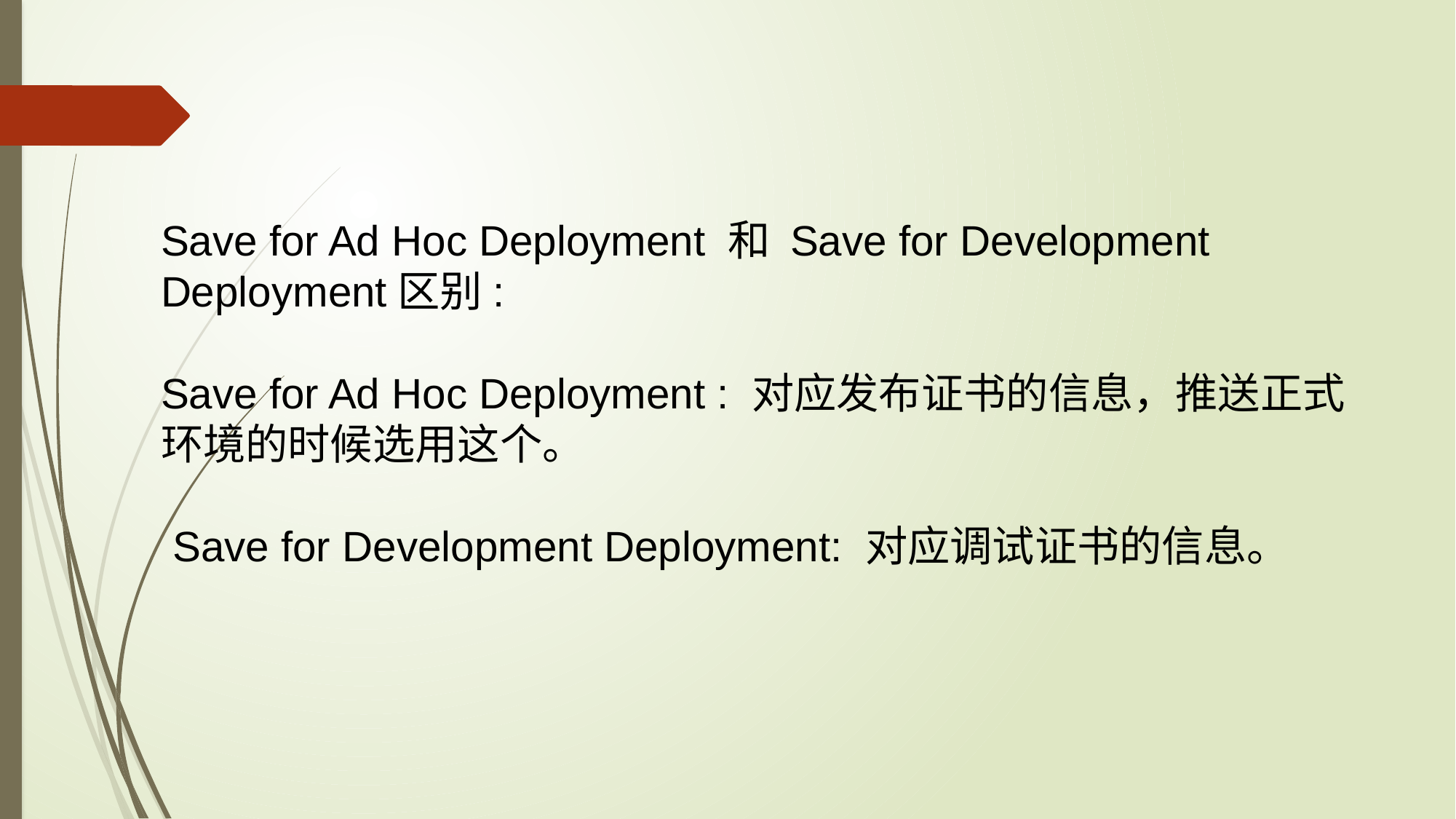

Save for Ad Hoc Deployment 和 Save for Development Deployment区别:

Save for Ad Hoc Deployment : 对应发布证书的信息，推送正式环境的时候选用这个。

 Save for Development Deployment: 对应调试证书的信息。